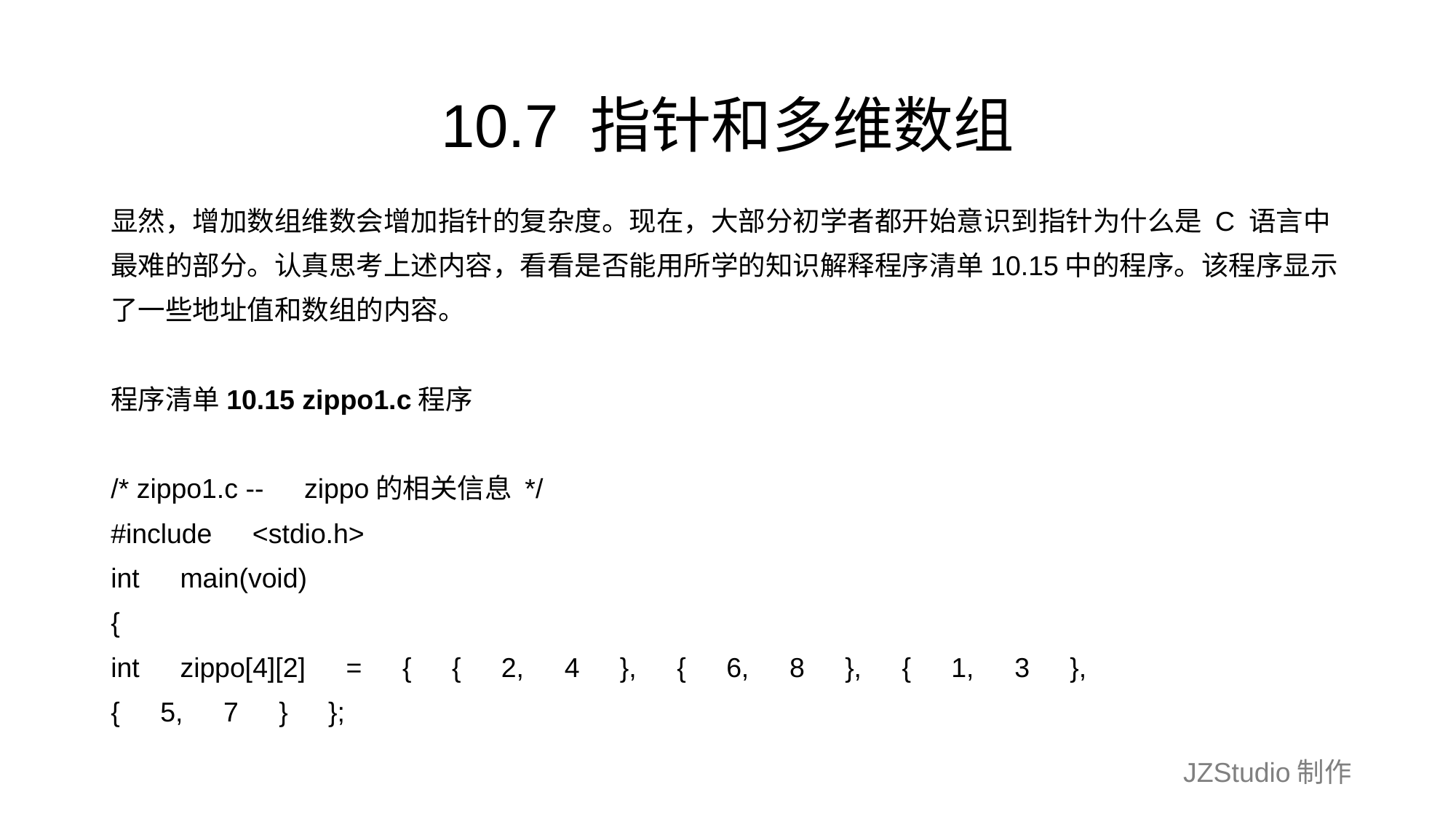

# 10.7 指针和多维数组
显然，增加数组维数会增加指针的复杂度。现在，大部分初学者都开始意识到指针为什么是 C 语言中
最难的部分。认真思考上述内容，看看是否能用所学的知识解释程序清单10.15中的程序。该程序显示
了一些地址值和数组的内容。

程序清单10.15 zippo1.c程序

/* zippo1.c --　zippo的相关信息 */
#include　<stdio.h>
int　main(void)
{
int　zippo[4][2]　=　{　{　2,　4　},　{　6,　8　},　{　1,　3　},
{　5,　7　}　};